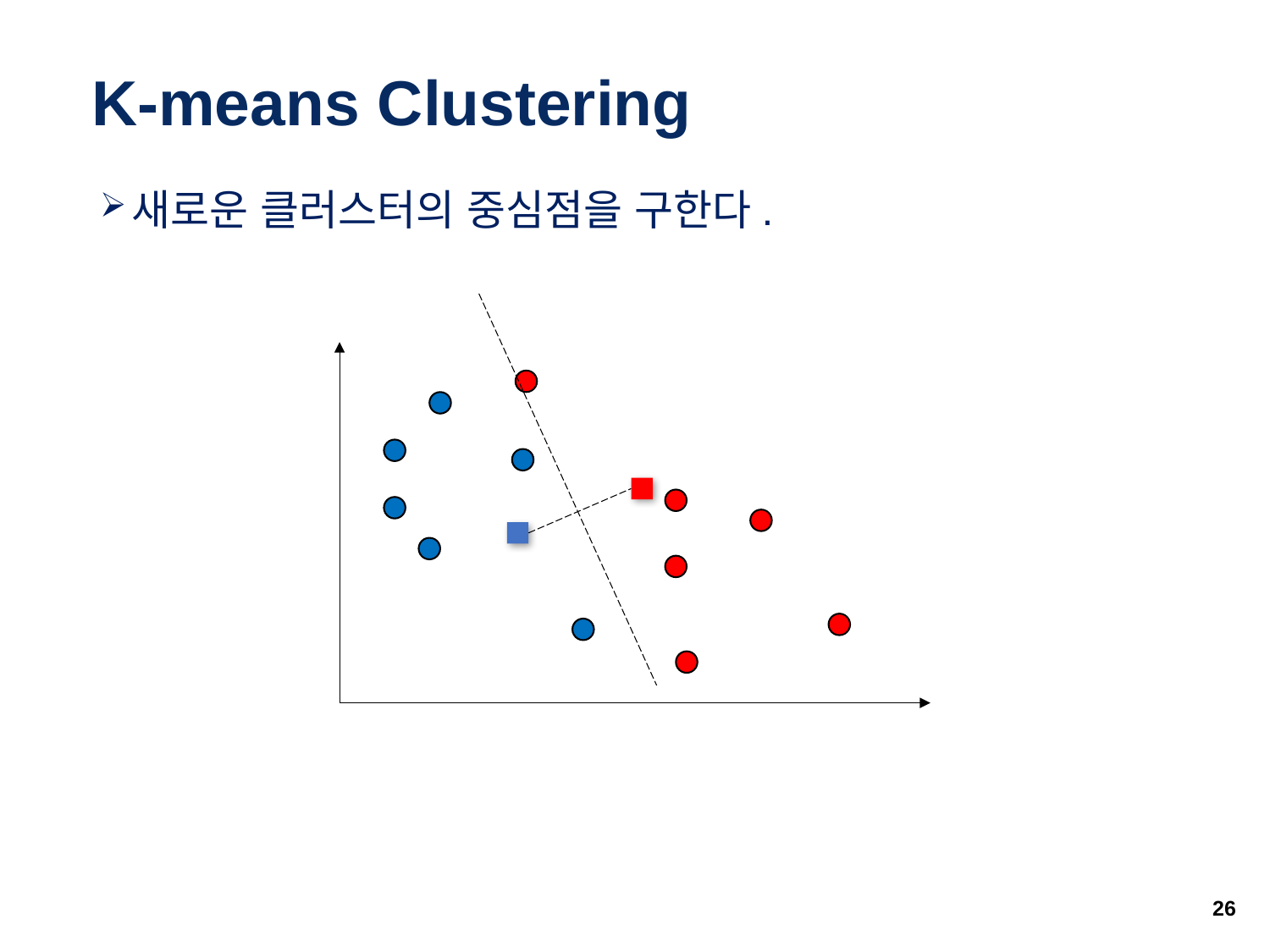

# K-means Clustering
새로운 클러스터의 중심점을 구한다.

26